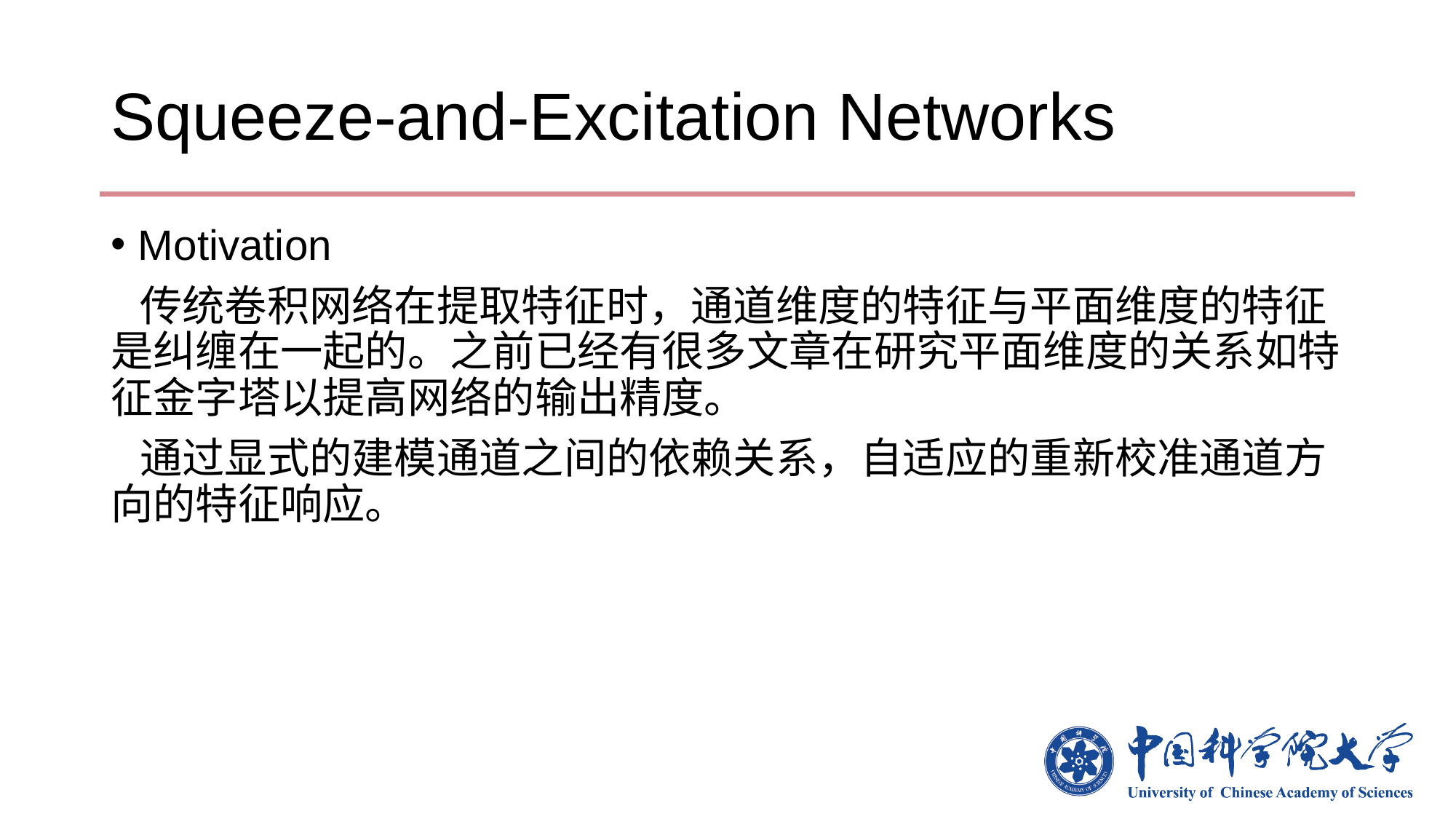

# Squeeze-and-Excitation Networks
Motivation
  传统卷积网络在提取特征时，通道维度的特征与平面维度的特征是纠缠在一起的。之前已经有很多文章在研究平面维度的关系如特征金字塔以提高网络的输出精度。
  通过显式的建模通道之间的依赖关系，自适应的重新校准通道方向的特征响应。